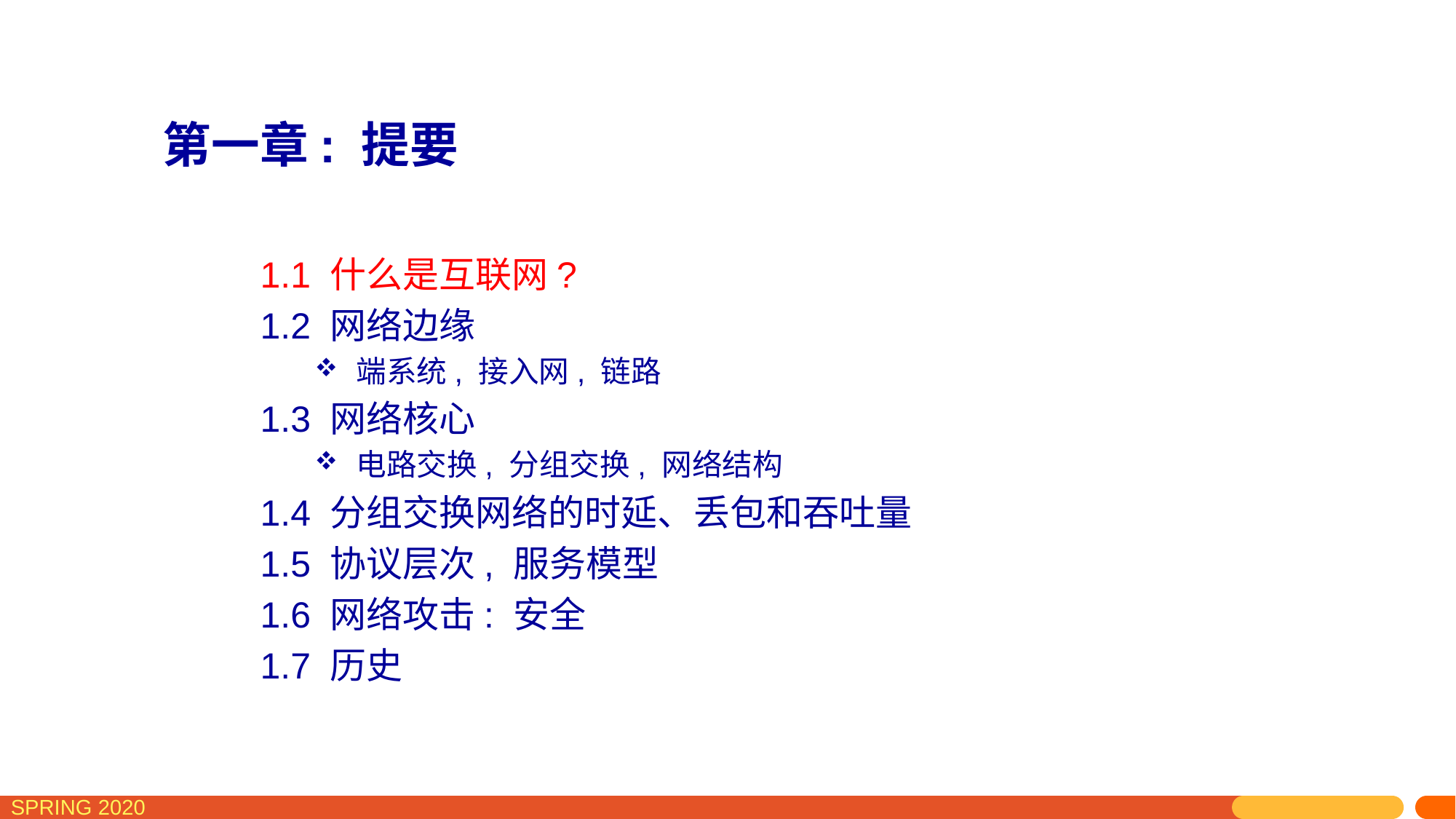

# 第一章: 提要
1.1 什么是互联网?
1.2 网络边缘
 端系统, 接入网, 链路
1.3 网络核心
 电路交换, 分组交换, 网络结构
1.4 分组交换网络的时延、丢包和吞吐量
1.5 协议层次, 服务模型
1.6 网络攻击: 安全
1.7 历史